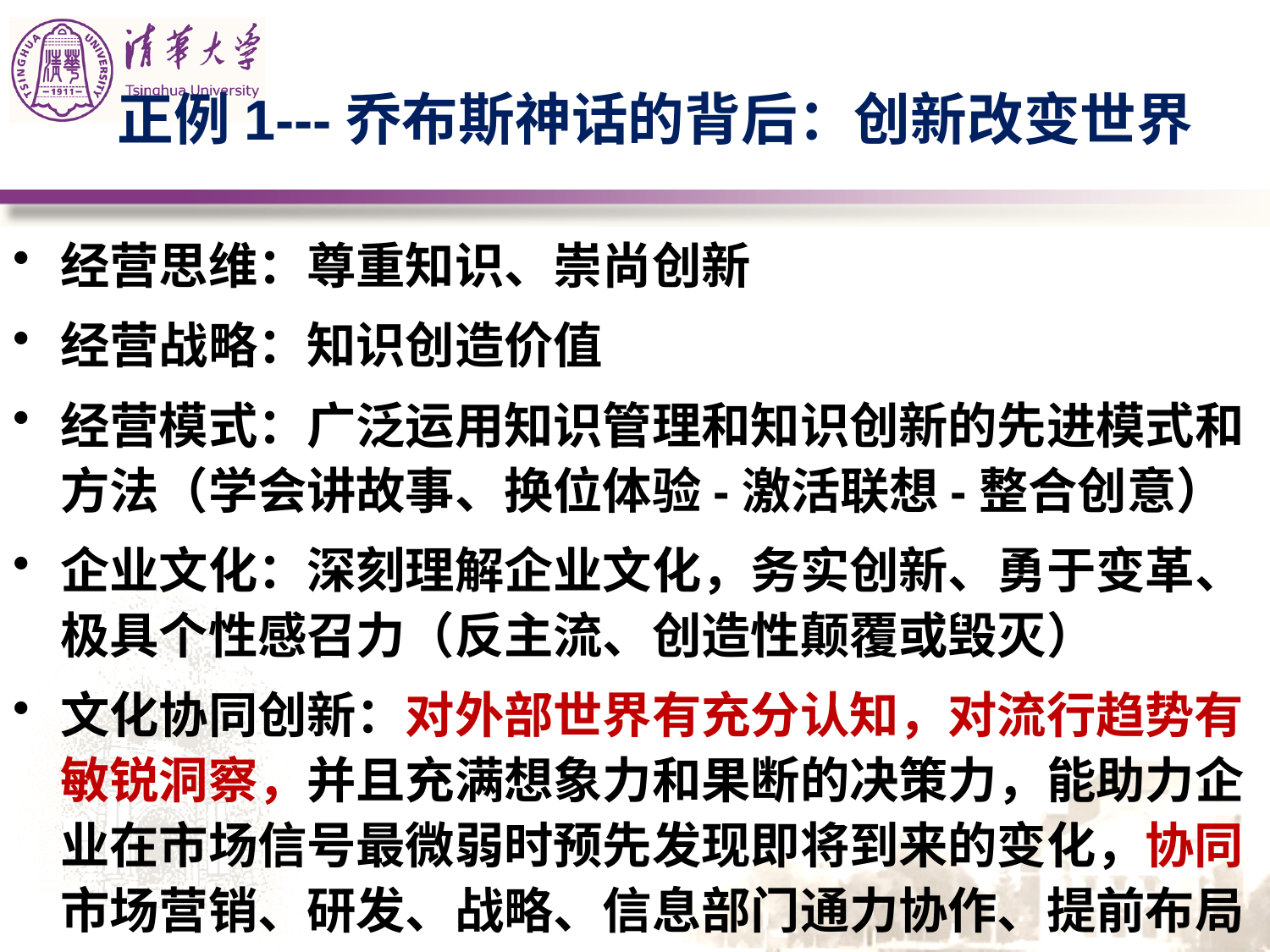

# 正例1---乔布斯神话的背后：创新改变世界
经营思维：尊重知识、崇尚创新
经营战略：知识创造价值
经营模式：广泛运用知识管理和知识创新的先进模式和方法（学会讲故事、换位体验-激活联想-整合创意）
企业文化：深刻理解企业文化，务实创新、勇于变革、极具个性感召力（反主流、创造性颠覆或毁灭）
文化协同创新：对外部世界有充分认知，对流行趋势有敏锐洞察，并且充满想象力和果断的决策力，能助力企业在市场信号最微弱时预先发现即将到来的变化，协同市场营销、研发、战略、信息部门通力协作、提前布局